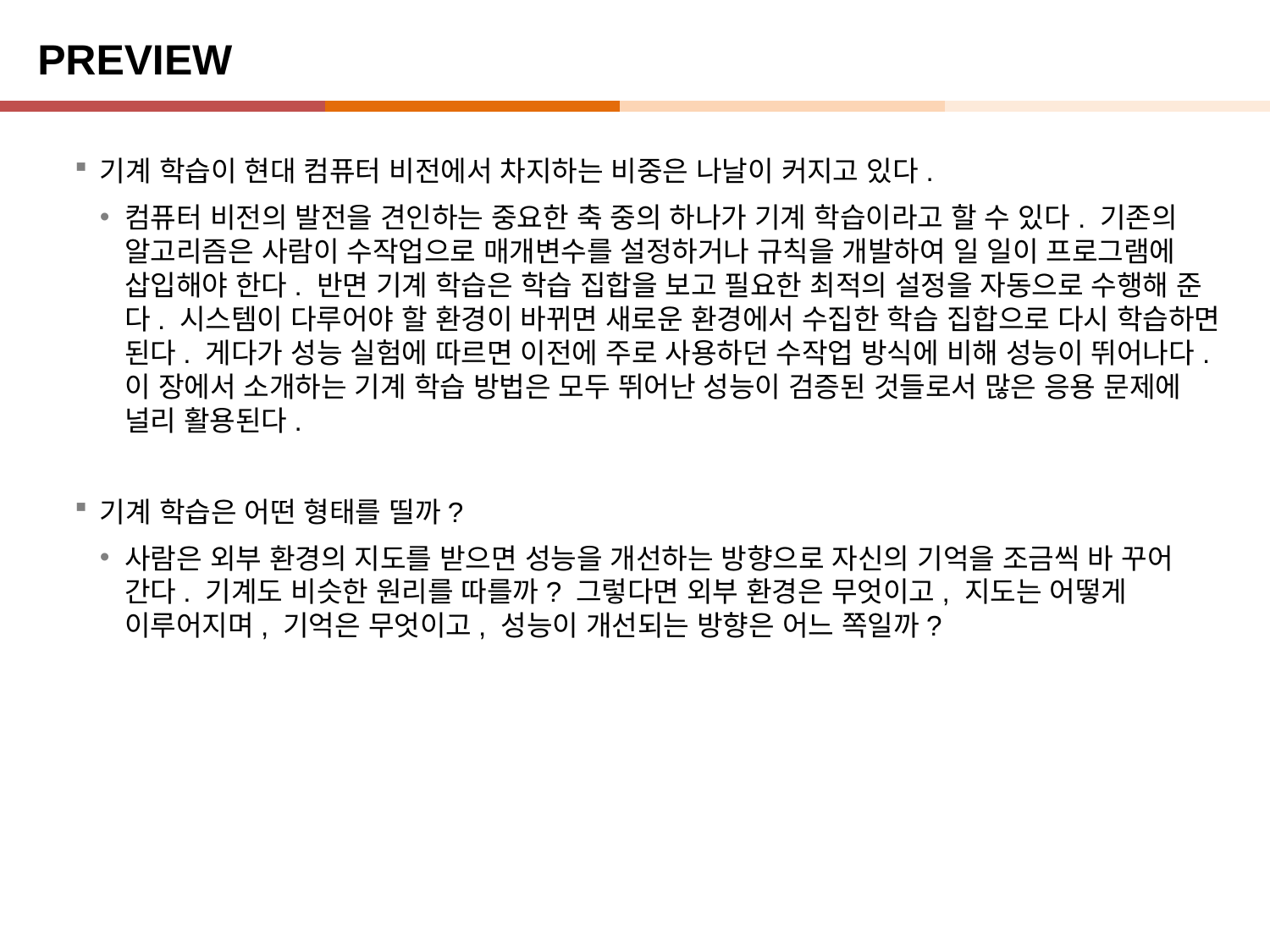

# PREVIEW

기계 학습이 현대 컴퓨터 비전에서 차지하는 비중은 나날이 커지고 있다.
컴퓨터 비전의 발전을 견인하는 중요한 축 중의 하나가 기계 학습이라고 할 수 있다. 기존의 알고리즘은 사람이 수작업으로 매개변수를 설정하거나 규칙을 개발하여 일 일이 프로그램에 삽입해야 한다. 반면 기계 학습은 학습 집합을 보고 필요한 최적의 설정을 자동으로 수행해 준다. 시스템이 다루어야 할 환경이 바뀌면 새로운 환경에서 수집한 학습 집합으로 다시 학습하면 된다. 게다가 성능 실험에 따르면 이전에 주로 사용하던 수작업 방식에 비해 성능이 뛰어나다. 이 장에서 소개하는 기계 학습 방법은 모두 뛰어난 성능이 검증된 것들로서 많은 응용 문제에 널리 활용된다.

기계 학습은 어떤 형태를 띨까?
사람은 외부 환경의 지도를 받으면 성능을 개선하는 방향으로 자신의 기억을 조금씩 바 꾸어 간다. 기계도 비슷한 원리를 따를까? 그렇다면 외부 환경은 무엇이고, 지도는 어떻게 이루어지며, 기억은 무엇이고, 성능이 개선되는 방향은 어느 쪽일까?